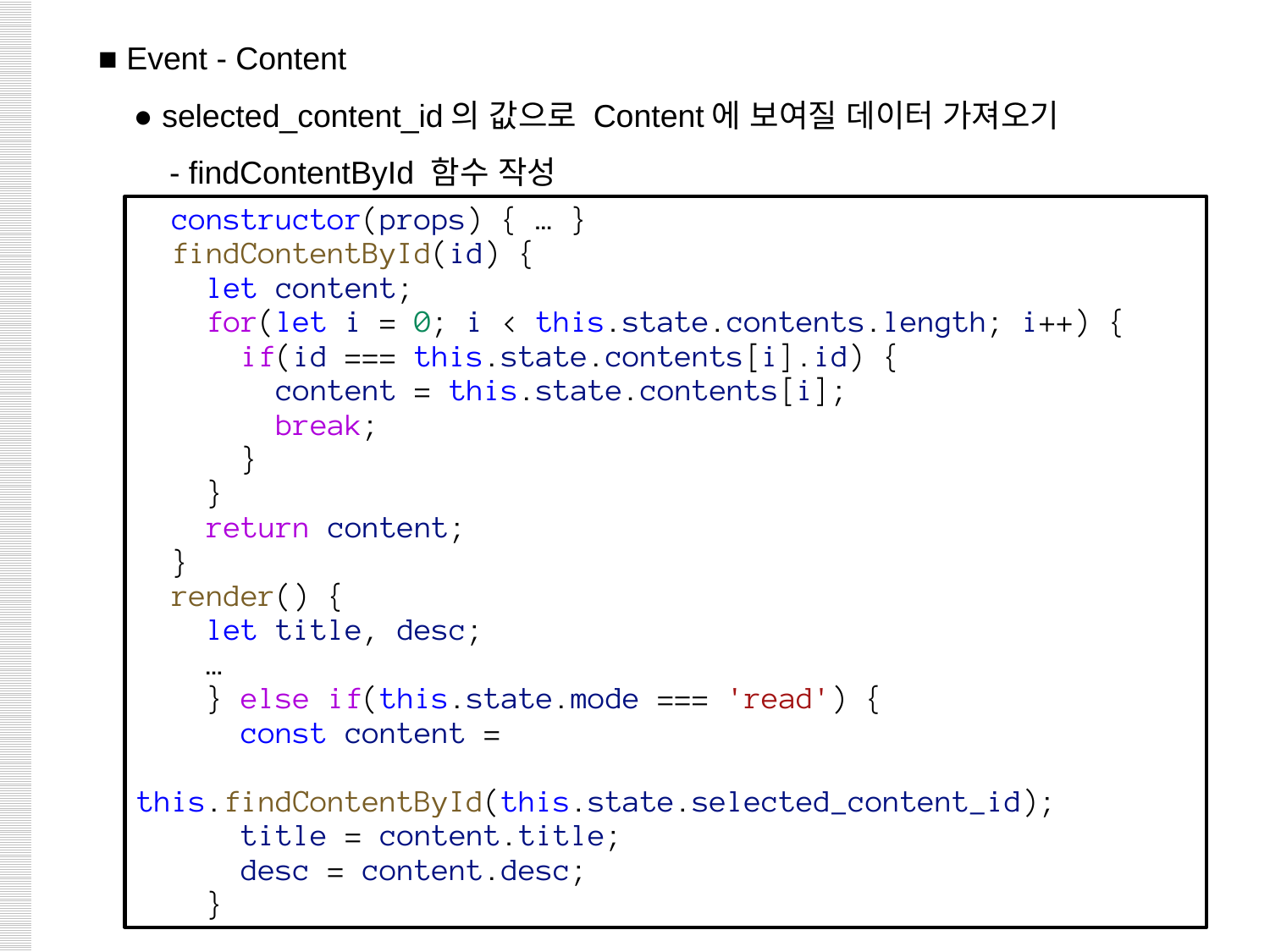

■ Event - Content
    ● selected_content_id의 값으로 Content에 보여질 데이터 가져오기
        - findContentById 함수 작성
  constructor(props) { … }
  findContentById(id) {
    let content;
    for(let i = 0; i < this.state.contents.length; i++) {
      if(id === this.state.contents[i].id) {
        content = this.state.contents[i];
        break;
      }
    }
    return content;
  }
  render() {
    let title, desc;
    …
    } else if(this.state.mode === 'read') {
      const content =
        this.findContentById(this.state.selected_content_id);
      title = content.title;
      desc = content.desc;
    }